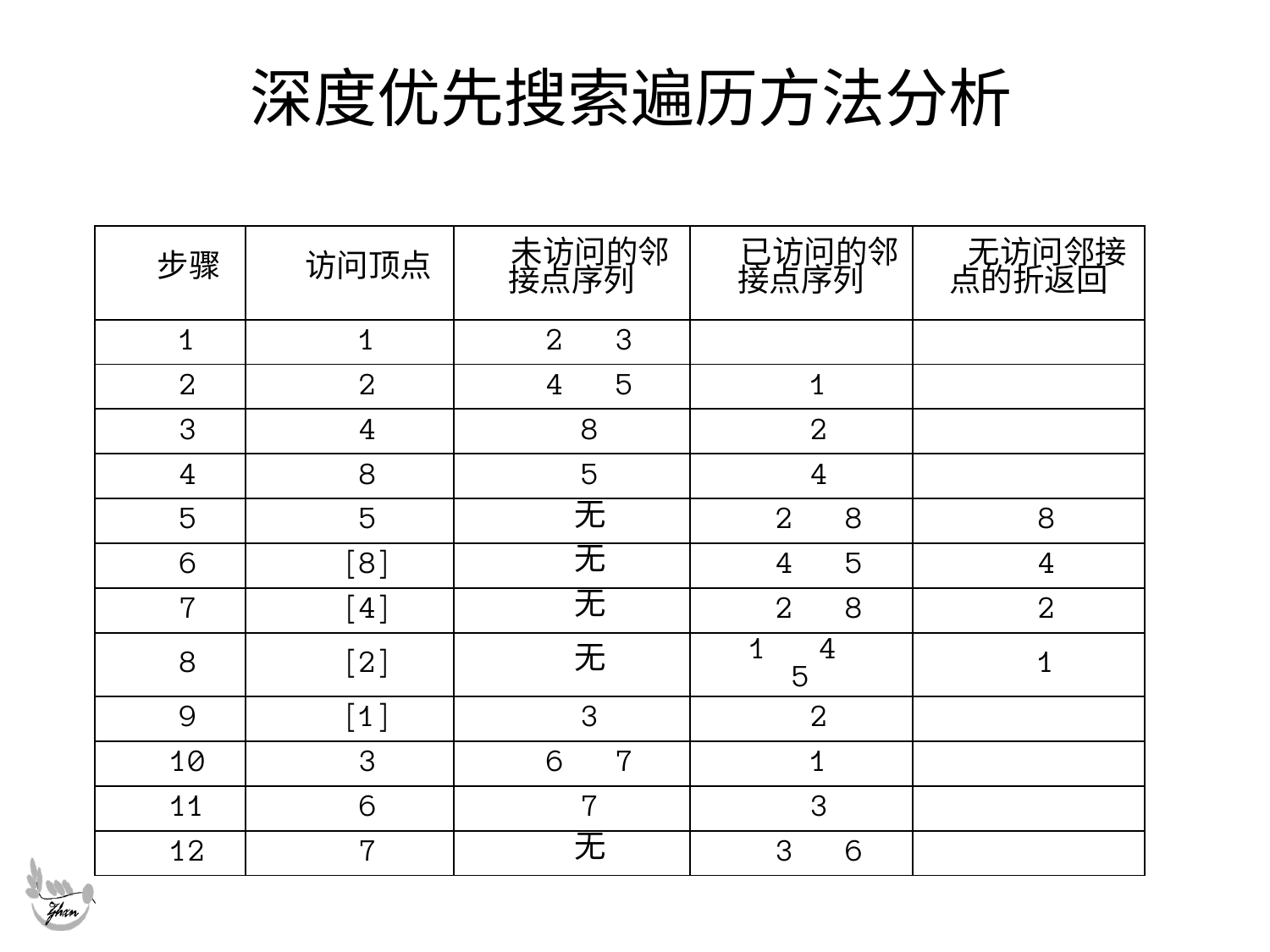

# 深度优先搜索遍历方法分析
| 步骤 | 访问顶点 | 未访问的邻接点序列 | 已访问的邻接点序列 | 无访问邻接点的折返回 |
| --- | --- | --- | --- | --- |
| 1 | 1 | 2 3 |  |  |
| 2 | 2 | 4 5 | 1 |  |
| 3 | 4 | 8 | 2 |  |
| 4 | 8 | 5 | 4 |  |
| 5 | 5 | 无 | 2 8 | 8 |
| 6 | [8] | 无 | 4 5 | 4 |
| 7 | [4] | 无 | 2 8 | 2 |
| 8 | [2] | 无 | 1 4 5 | 1 |
| 9 | [1] | 3 | 2 |  |
| 10 | 3 | 6 7 | 1 |  |
| 11 | 6 | 7 | 3 |  |
| 12 | 7 | 无 | 3 6 |  |
87